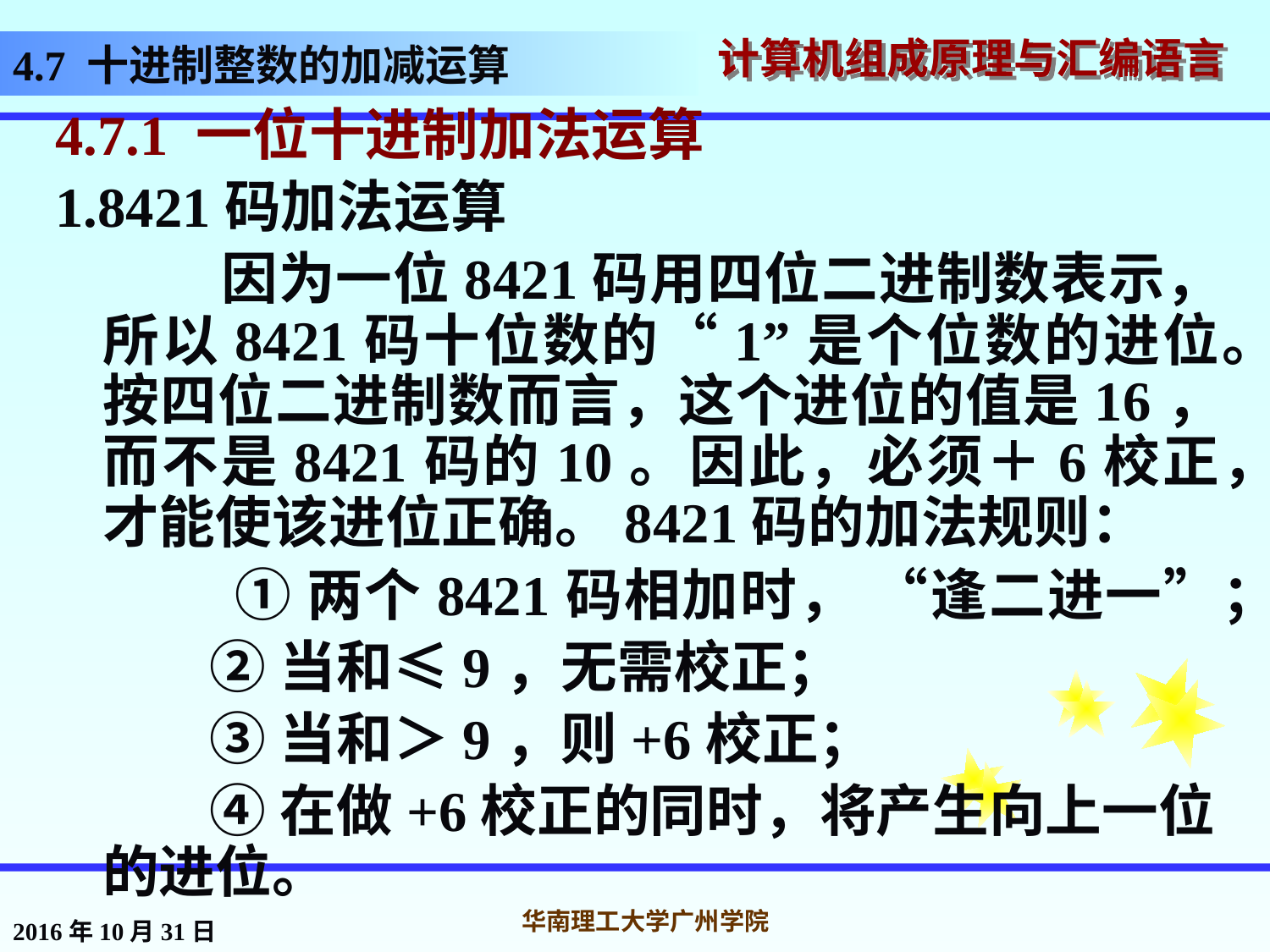

4.7 十进制整数的加减运算
4.7.1 一位十进制加法运算
1.8421码加法运算
           因为一位8421码用四位二进制数表示，所以8421码十位数的“1”是个位数的进位。按四位二进制数而言，这个进位的值是16，而不是8421码的10。因此，必须＋6校正，才能使该进位正确。8421码的加法规则：
            ①两个8421码相加时， “逢二进一”；
            ②当和≤9，无需校正；
            ③当和＞9，则+6校正；
            ④在做+6校正的同时，将产生向上一位的进位。
2016年10月31日
华南理工大学广州学院